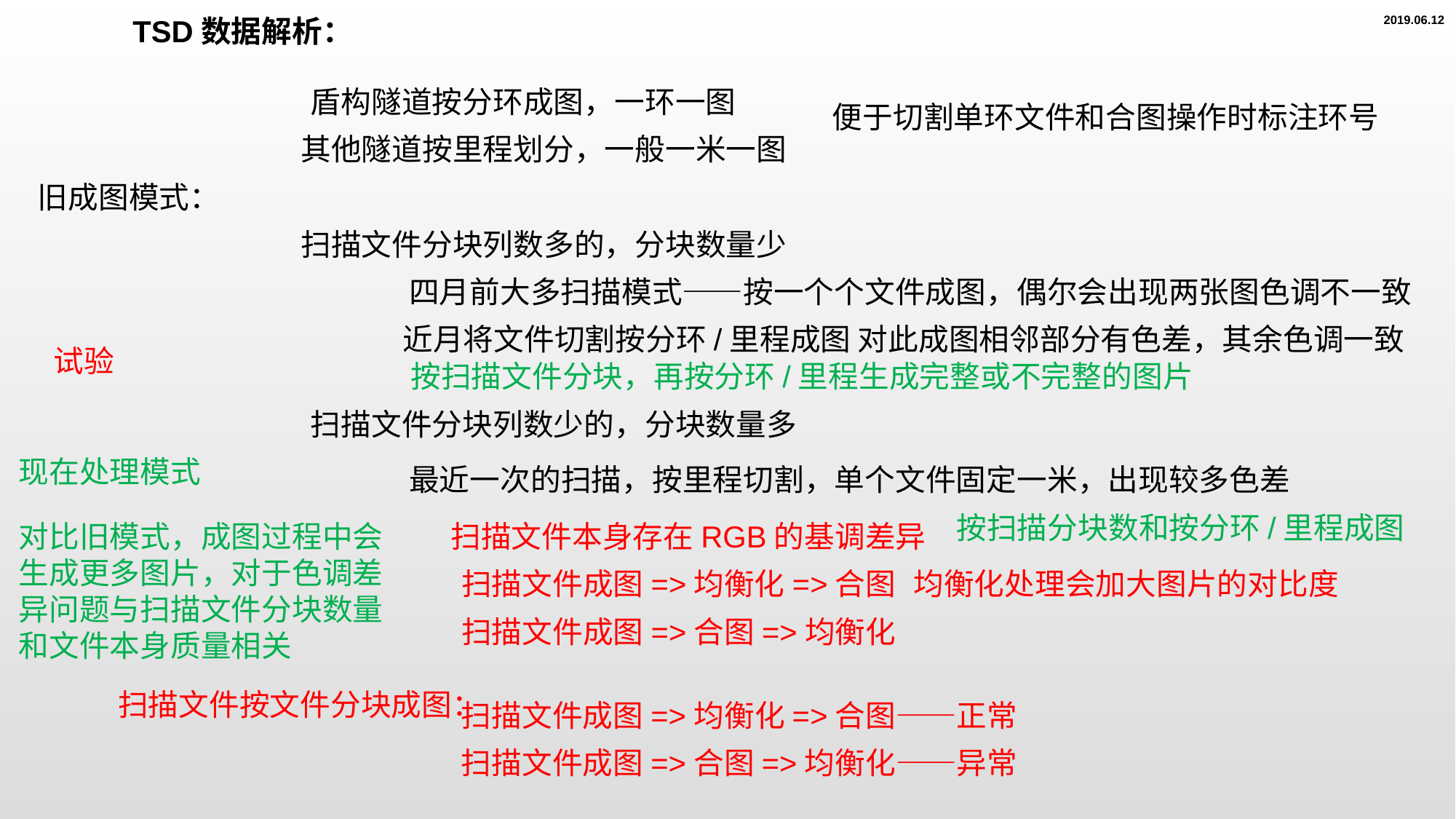

TSD数据解析：
2019.06.12
盾构隧道按分环成图，一环一图
便于切割单环文件和合图操作时标注环号
其他隧道按里程划分，一般一米一图
旧成图模式：
扫描文件分块列数多的，分块数量少
四月前大多扫描模式——按一个个文件成图，偶尔会出现两张图色调不一致
近月将文件切割按分环/里程成图 对此成图相邻部分有色差，其余色调一致
试验
按扫描文件分块，再按分环/里程生成完整或不完整的图片
扫描文件分块列数少的，分块数量多
现在处理模式
最近一次的扫描，按里程切割，单个文件固定一米，出现较多色差
按扫描分块数和按分环/里程成图
对比旧模式，成图过程中会生成更多图片，对于色调差异问题与扫描文件分块数量和文件本身质量相关
扫描文件本身存在RGB的基调差异
扫描文件成图=>均衡化=>合图
均衡化处理会加大图片的对比度
扫描文件成图=>合图=>均衡化
扫描文件按文件分块成图：
扫描文件成图=>均衡化=>合图——正常
扫描文件成图=>合图=>均衡化——异常